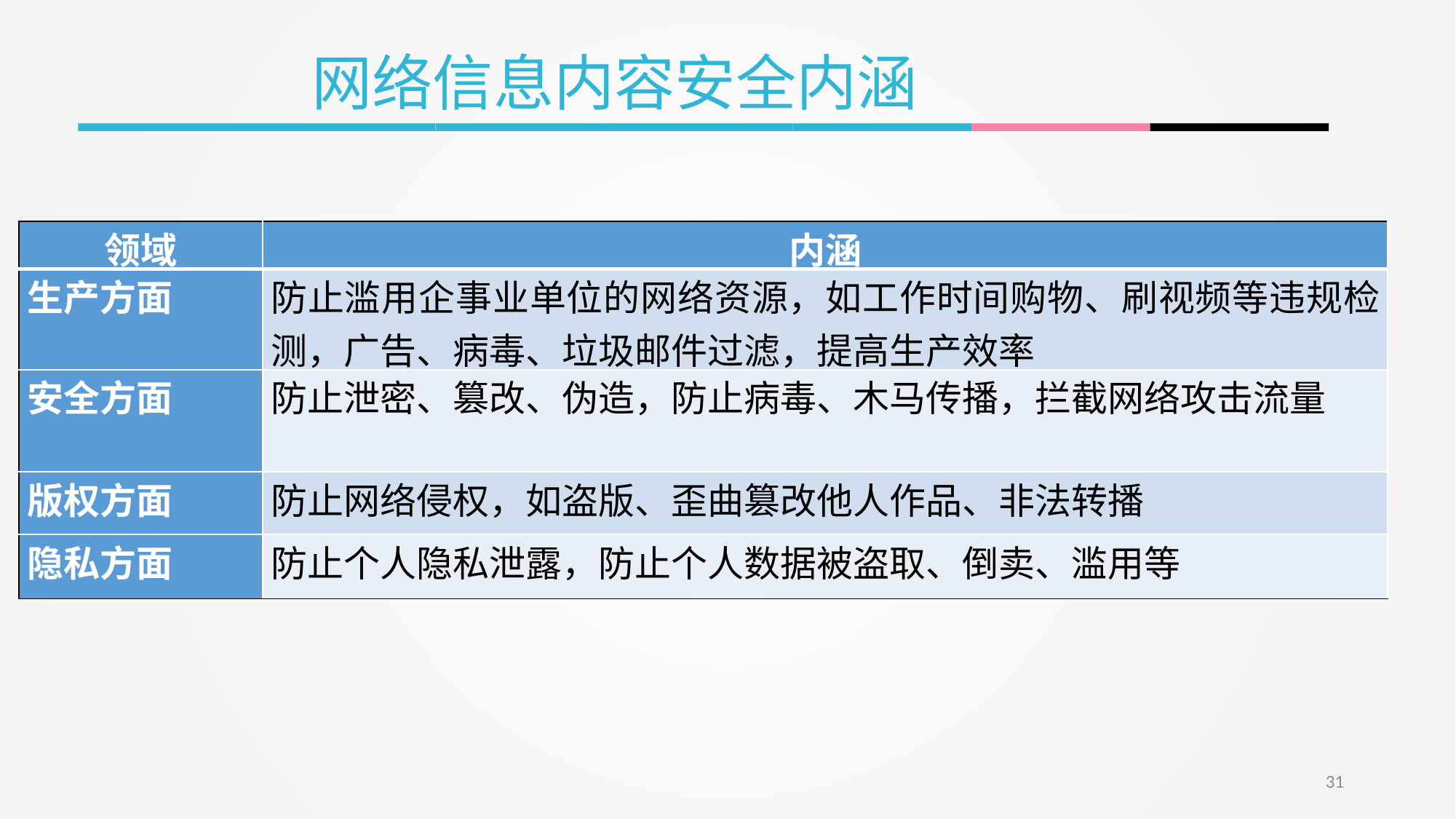

网络信息内容安全内涵

| 领域 | 内涵 |
| --- | --- |
| 生产方面 | 防止滥用企事业单位的网络资源，如工作时间购物、刷视频等违规检测，广告、病毒、垃圾邮件过滤，提高生产效率 |
| 安全方面 | 防止泄密、篡改、伪造，防止病毒、木马传播，拦截网络攻击流量 |
| 版权方面 | 防止网络侵权，如盗版、歪曲篡改他人作品、非法转播 |
| 隐私方面 | 防止个人隐私泄露，防止个人数据被盗取、倒卖、滥用等 |
31